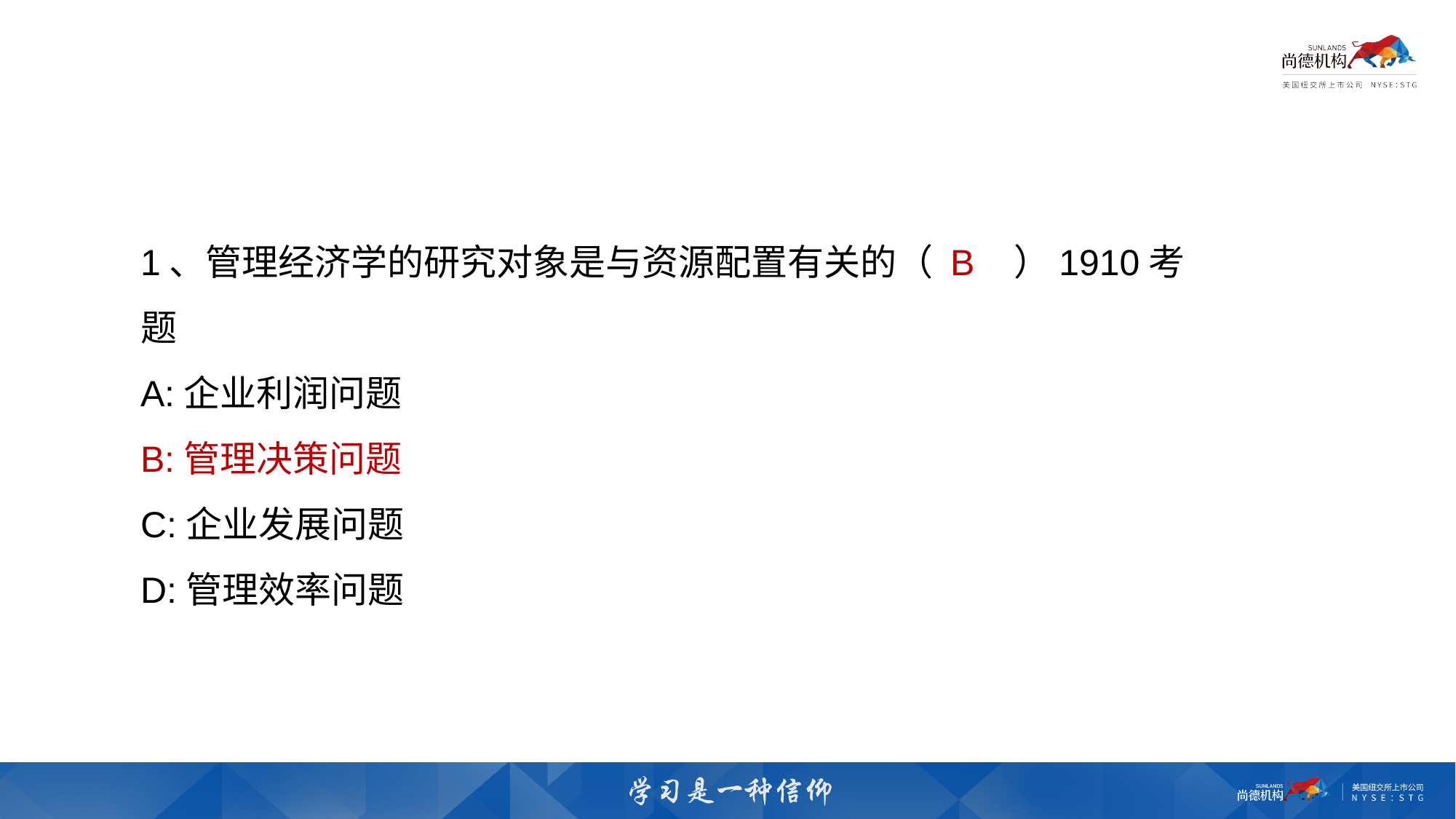

1、管理经济学的研究对象是与资源配置有关的（ B   ）1910考题
A:企业利润问题
B:管理决策问题
C:企业发展问题
D:管理效率问题